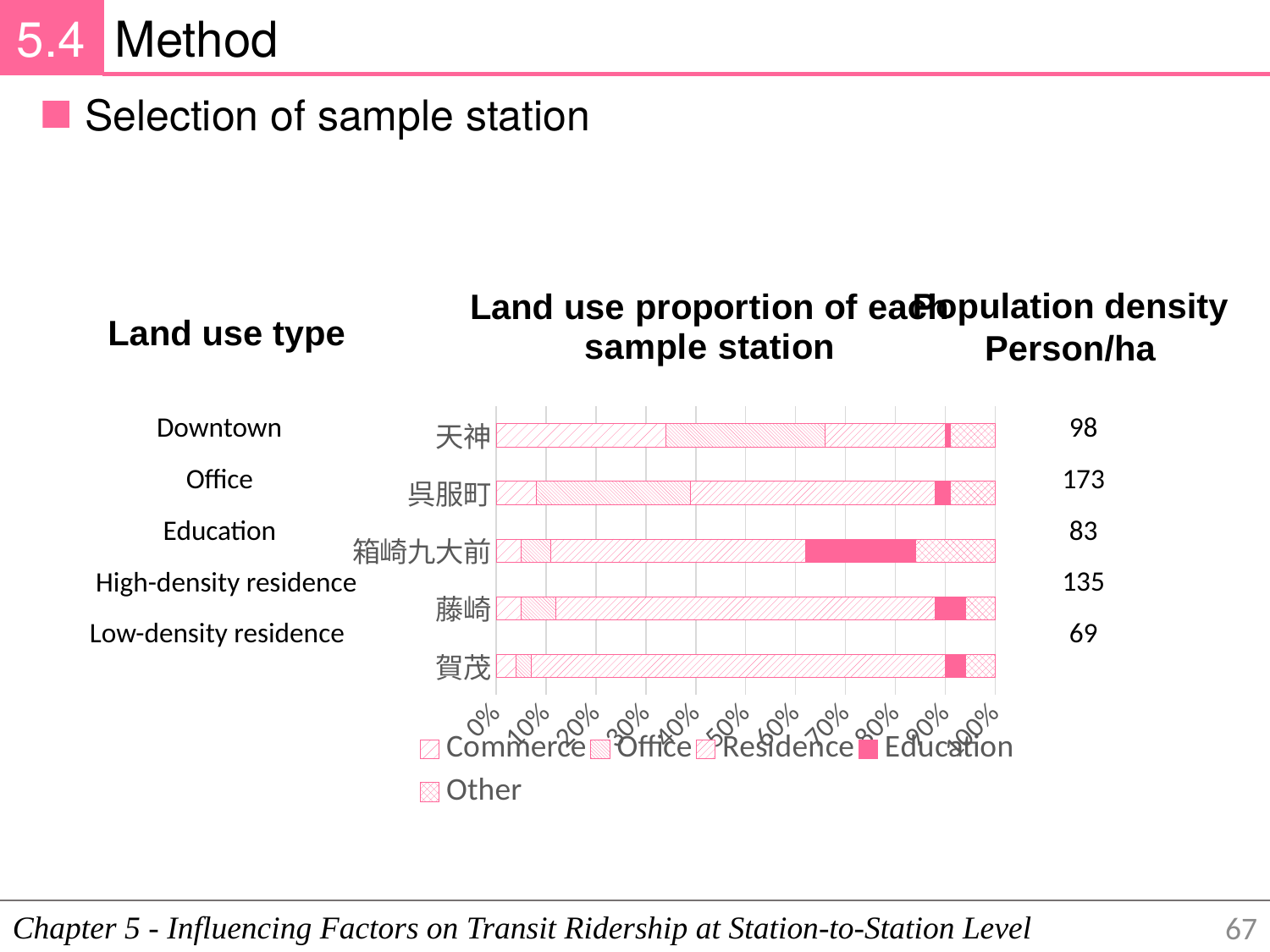

5.4
Method
Selection of sample station

### Chart: Land use proportion of each sample station

| Category | Commerce | Office | Residence | Education | Other |
|---|---|---|---|---|---|
| 賀茂 | 0.04 | 0.03 | 0.83 | 0.04 | 0.06000000000000005 |
| 藤崎 | 0.05 | 0.07 | 0.76 | 0.06 | 0.06000000000000005 |
| 箱崎九大前 | 0.05 | 0.06 | 0.51 | 0.22 | 0.16000000000000003 |
| 呉服町 | 0.08 | 0.31 | 0.49 | 0.03 | 0.08999999999999997 |
| 天神 | 0.34 | 0.32 | 0.24 | 0.01 | 0.08999999999999997 |
Population density
Person/ha
Land use type
98
Downtown
173
Office
83
Education
135
High-density residence
69
Low-density residence
Chapter 5 - Influencing Factors on Transit Ridership at Station-to-Station Level
67